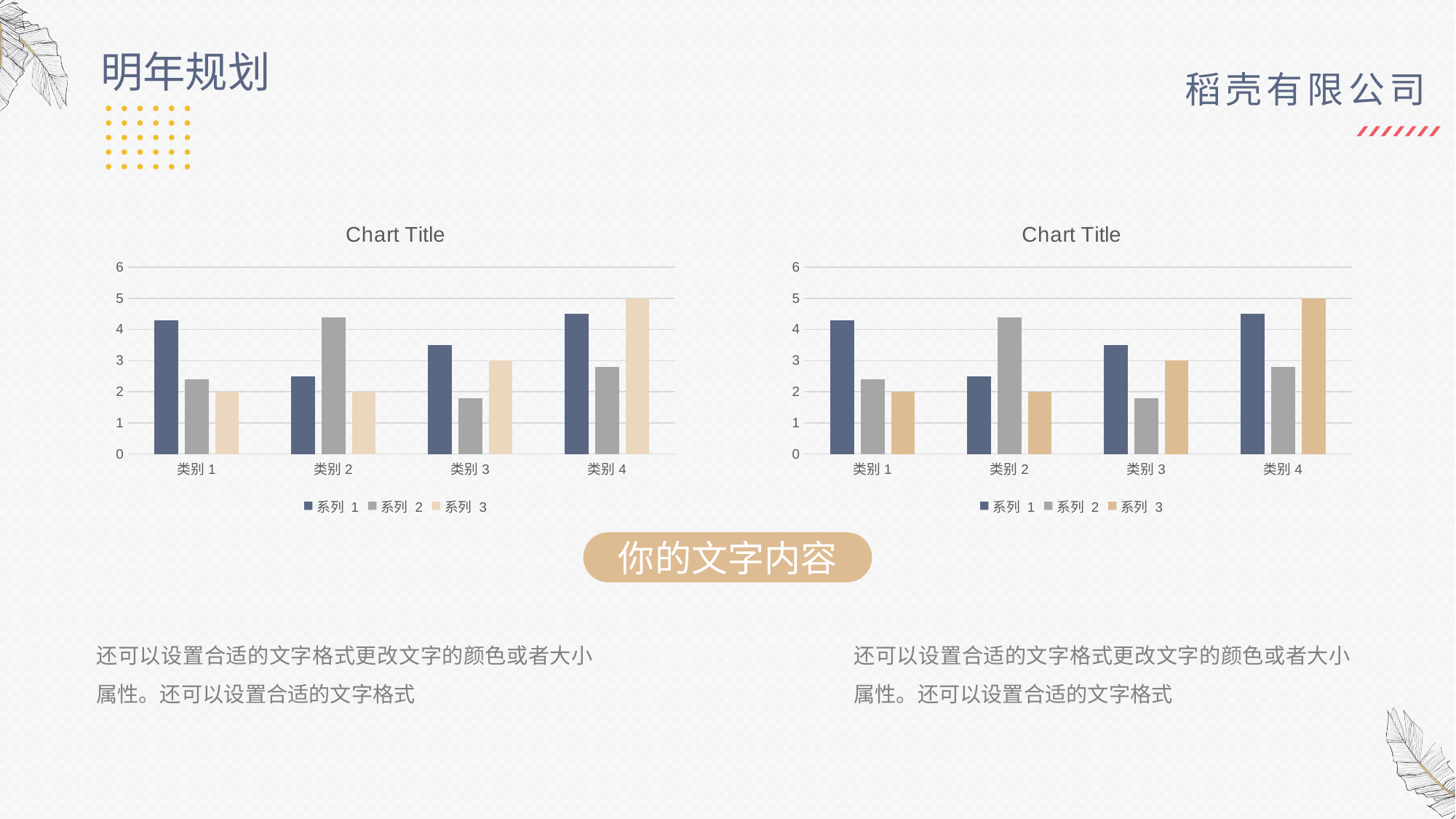

明年规划
稻壳有限公司

### Chart:

| Category | 系列 1 | 系列 2 | 系列 3 |
|---|---|---|---|
| 类别1 | 4.3 | 2.4 | 2.0 |
| 类别2 | 2.5 | 4.4 | 2.0 |
| 类别3 | 3.5 | 1.8 | 3.0 |
| 类别4 | 4.5 | 2.8 | 5.0 |

### Chart:

| Category | 系列 1 | 系列 2 | 系列 3 |
|---|---|---|---|
| 类别1 | 4.3 | 2.4 | 2.0 |
| 类别2 | 2.5 | 4.4 | 2.0 |
| 类别3 | 3.5 | 1.8 | 3.0 |
| 类别4 | 4.5 | 2.8 | 5.0 |
你的文字内容
还可以设置合适的文字格式更改文字的颜色或者大小属性。还可以设置合适的文字格式
还可以设置合适的文字格式更改文字的颜色或者大小属性。还可以设置合适的文字格式